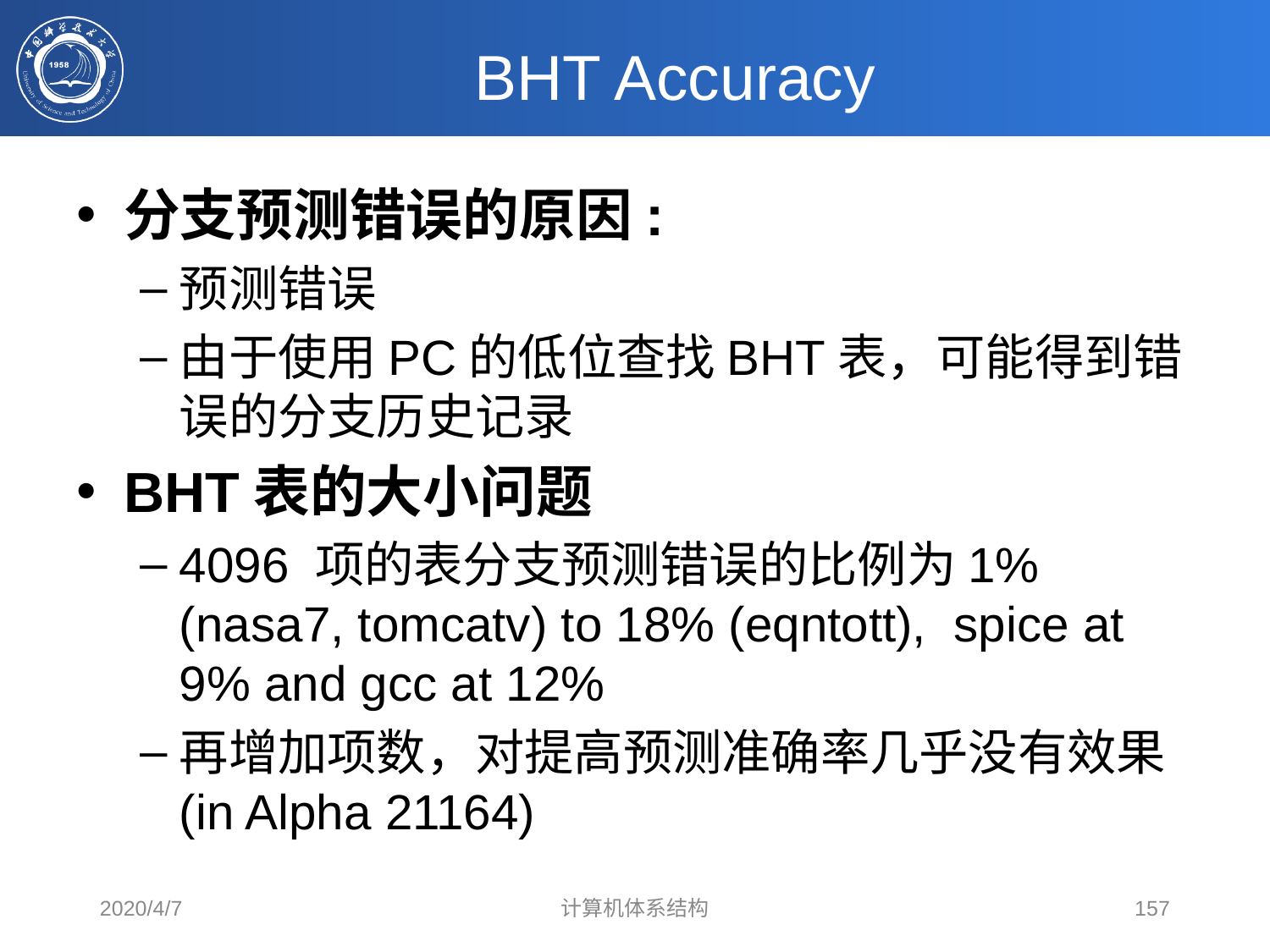

# BHT Accuracy
分支预测错误的原因:
预测错误
由于使用PC的低位查找BHT表，可能得到错误的分支历史记录
BHT表的大小问题
4096 项的表分支预测错误的比例为1%  (nasa7, tomcatv) to 18% (eqntott),  spice at 9% and gcc at 12%
再增加项数，对提高预测准确率几乎没有效果
(in Alpha 21164)

2020/4/7
计算机体系结构
157